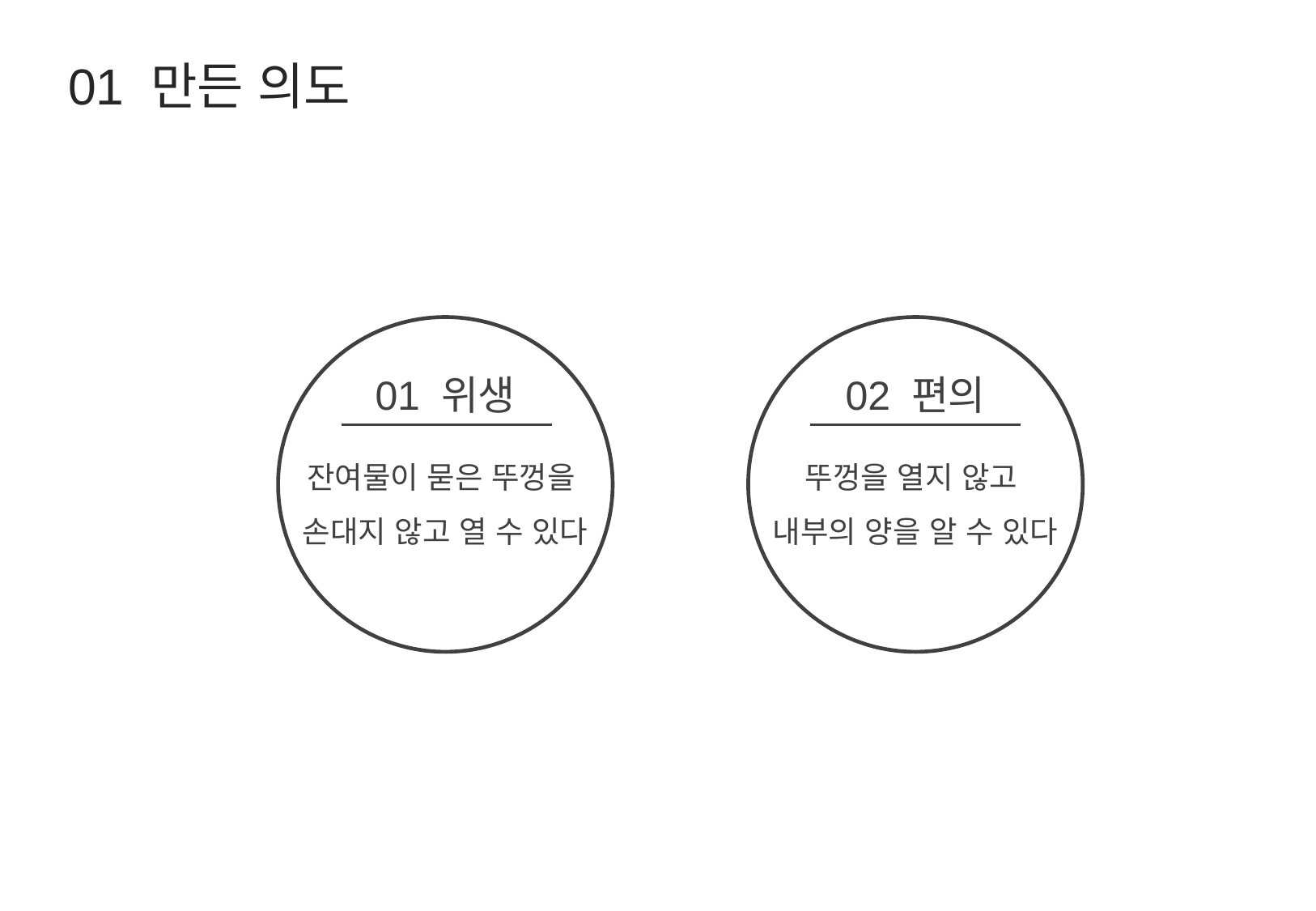

01 만든 의도

01 위생
02 편의
잔여물이 묻은 뚜껑을
손대지 않고 열 수 있다
뚜껑을 열지 않고
내부의 양을 알 수 있다